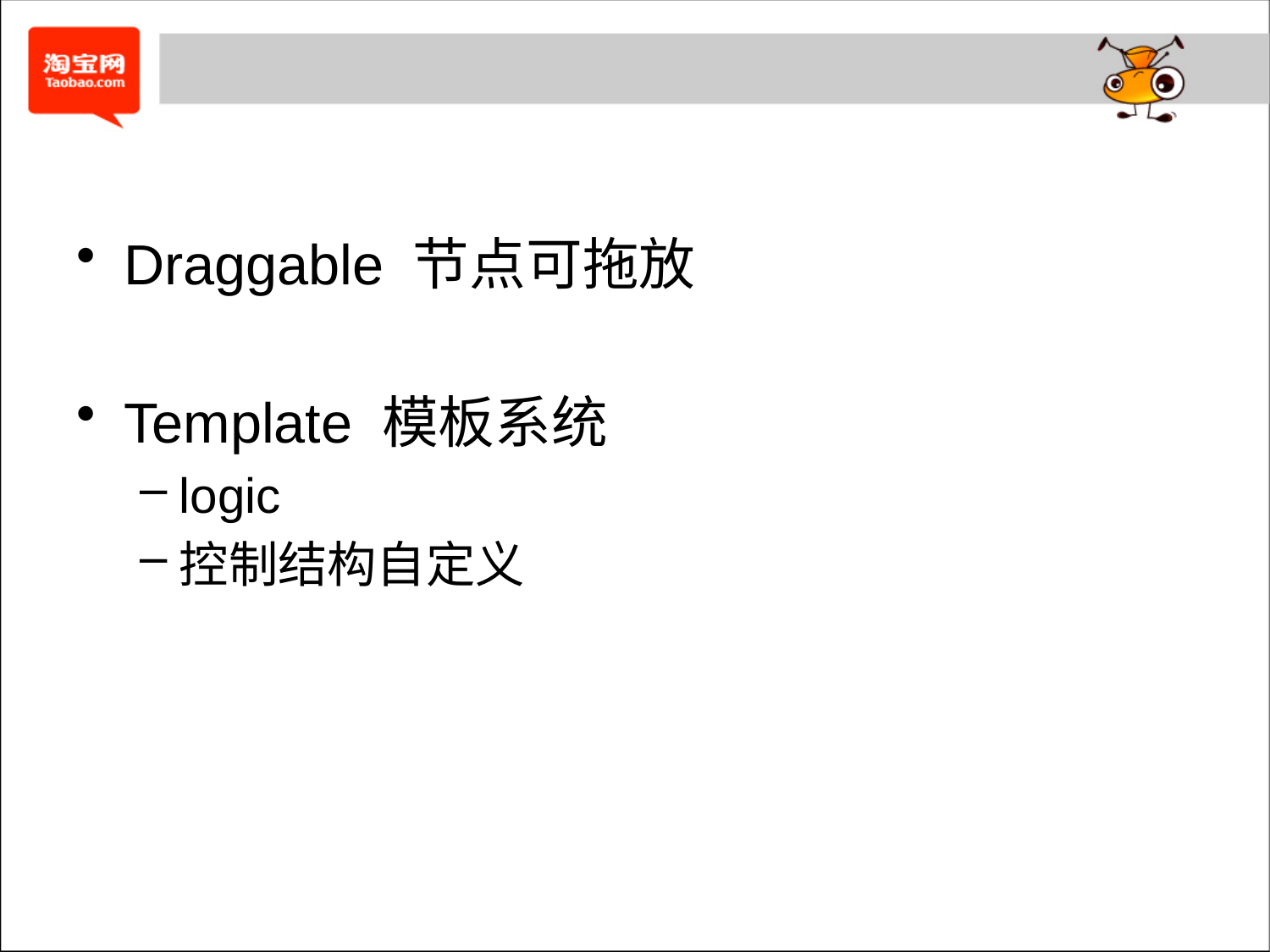

#
Draggable 节点可拖放

Template 模板系统
logic
控制结构自定义